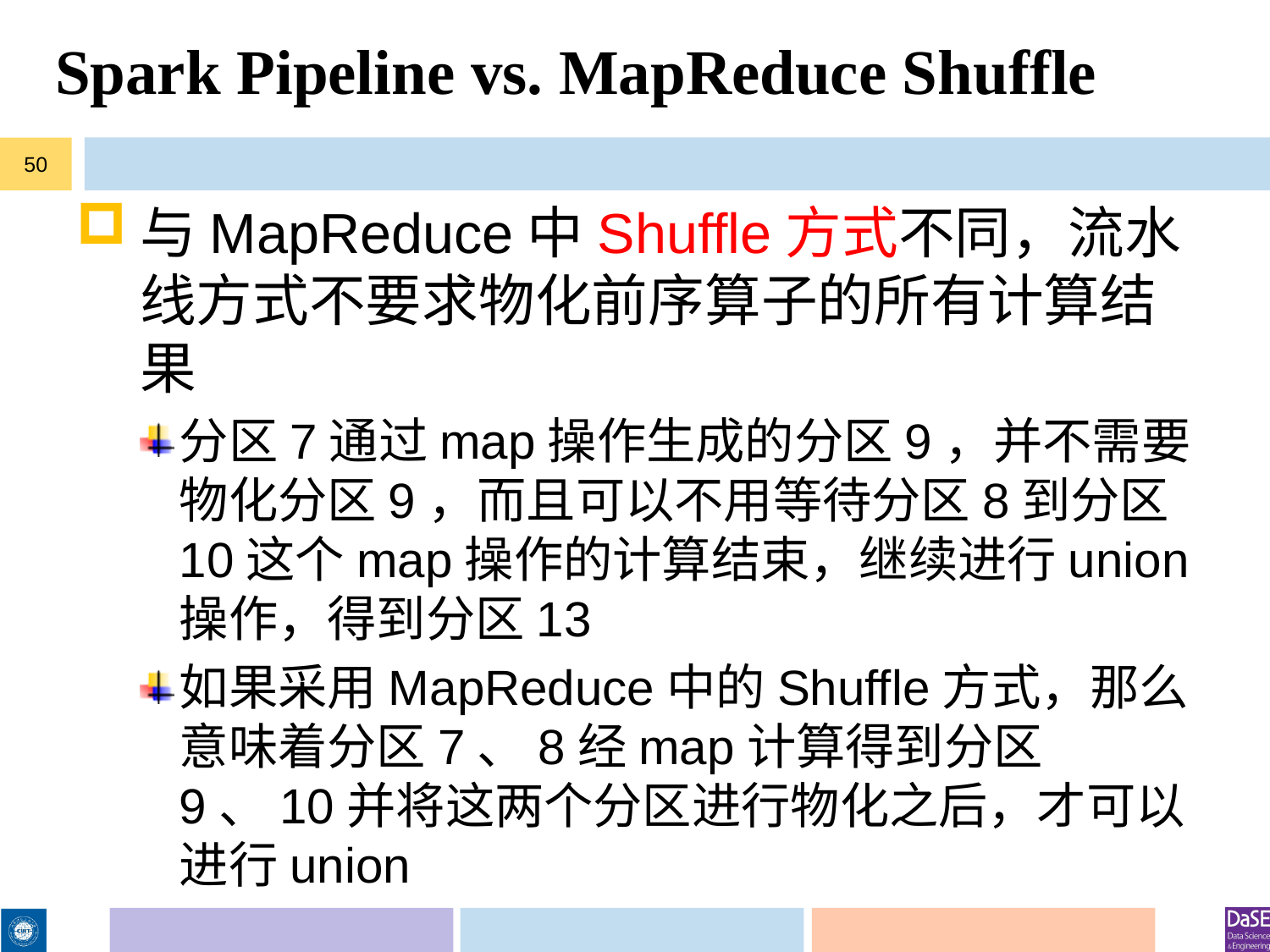

# Spark Pipeline vs. MapReduce Shuffle
50
与MapReduce中Shuffle方式不同，流水线方式不要求物化前序算子的所有计算结果
分区7通过map操作生成的分区9，并不需要物化分区9，而且可以不用等待分区8到分区10这个map操作的计算结束，继续进行union操作，得到分区13
如果采用MapReduce中的Shuffle方式，那么意味着分区7、8经map计算得到分区9、10并将这两个分区进行物化之后，才可以进行union